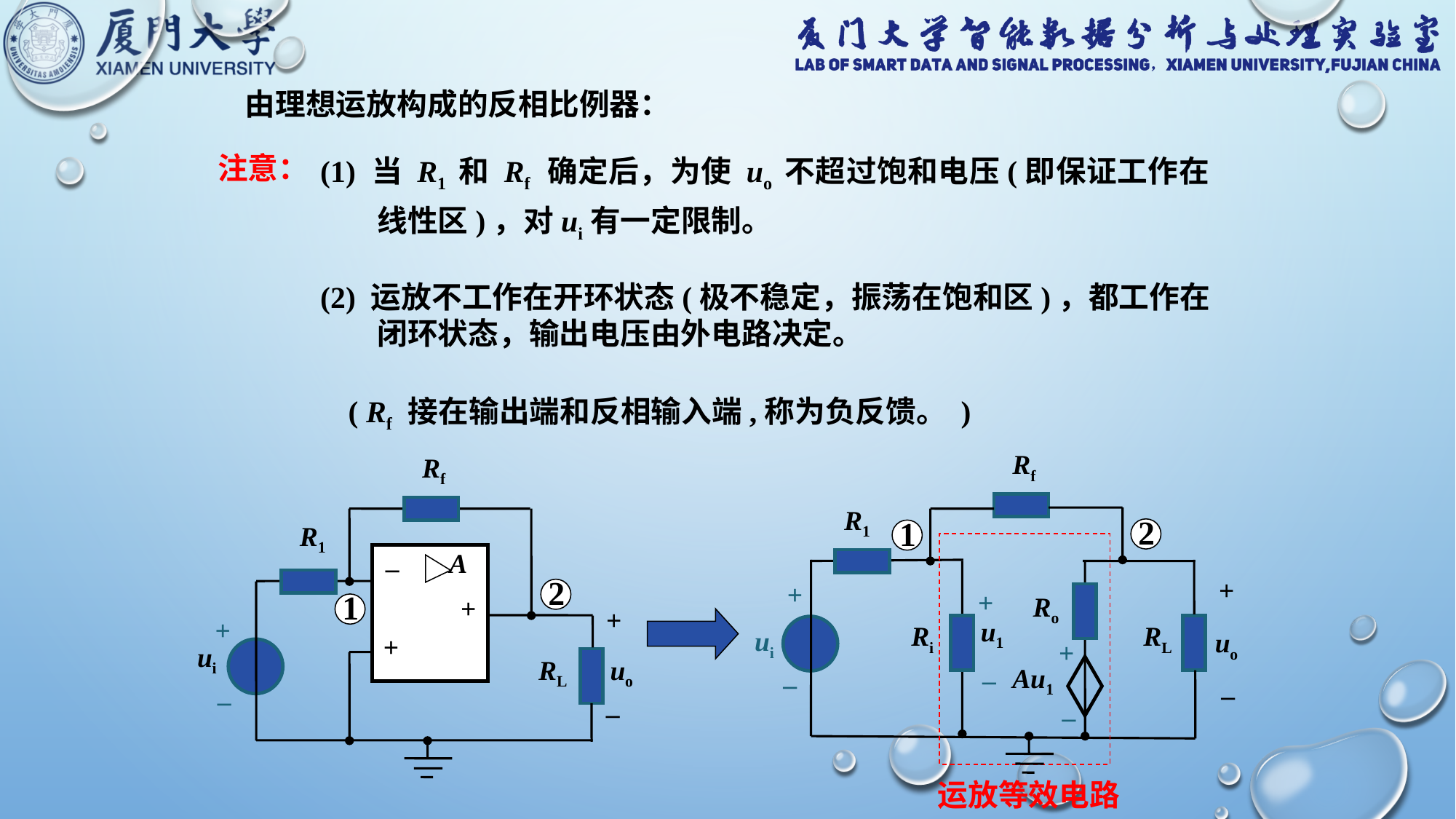

由理想运放构成的反相比例器：
(1) 当 R1 和 Rf  确定后，为使 uo 不超过饱和电压(即保证工作在线性区)，对ui有一定限制。
注意：
(2) 运放不工作在开环状态(极不稳定，振荡在饱和区)，都工作在闭环状态，输出电压由外电路决定。
( Rf  接在输出端和反相输入端,称为负反馈。 )
Rf

R1
2

1

+
+
+

Ro
u1
Ri
RL

uo
ui
+
_
_
Au1

_

_

运放等效电路
Rf

R1
_
A

2

1

+
+
+

+
ui

uo
RL

_
_